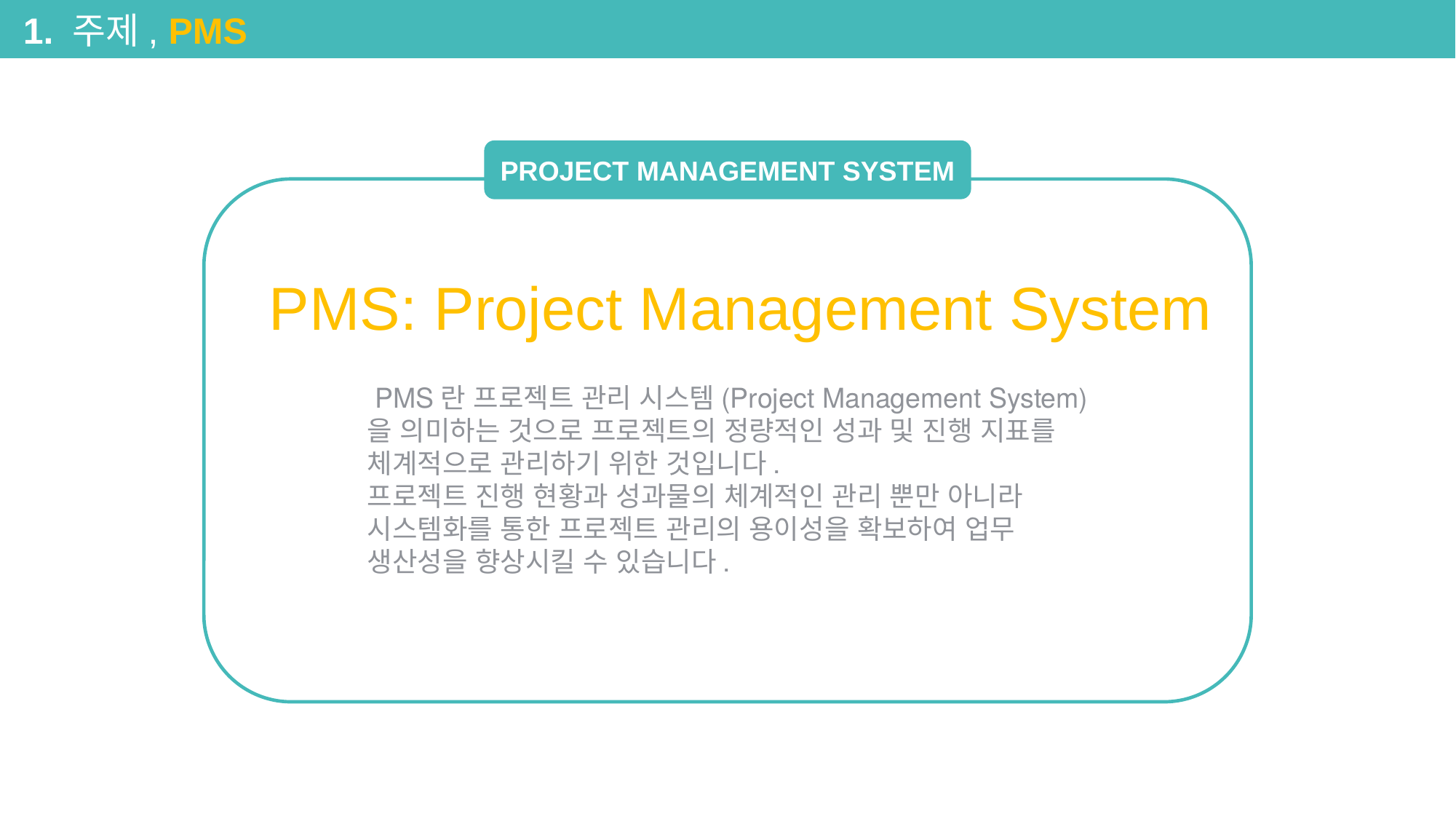

1. 주제, PMS
PROJECT MANAGEMENT SYSTEM

PMS: Project Management System
 PMS란 프로젝트 관리 시스템(Project Management System)을 의미하는 것으로 프로젝트의 정량적인 성과 및 진행 지표를 체계적으로 관리하기 위한 것입니다.
프로젝트 진행 현황과 성과물의 체계적인 관리 뿐만 아니라 시스템화를 통한 프로젝트 관리의 용이성을 확보하여 업무 생산성을 향상시킬 수 있습니다.